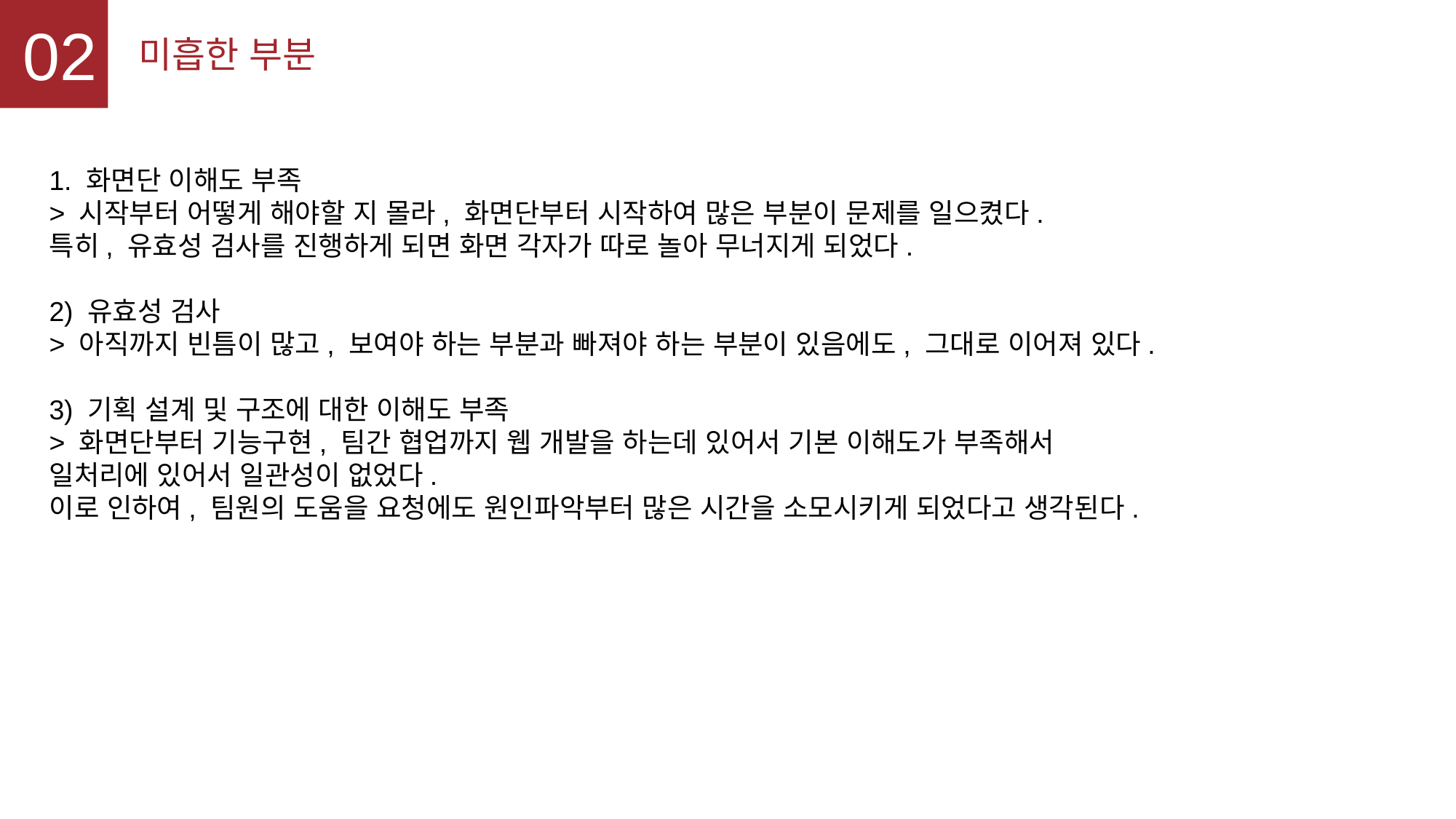

02
미흡한 부분
1. 화면단 이해도 부족
> 시작부터 어떻게 해야할 지 몰라, 화면단부터 시작하여 많은 부분이 문제를 일으켰다.
특히, 유효성 검사를 진행하게 되면 화면 각자가 따로 놀아 무너지게 되었다.

2) 유효성 검사
> 아직까지 빈틈이 많고, 보여야 하는 부분과 빠져야 하는 부분이 있음에도, 그대로 이어져 있다.

3) 기획 설계 및 구조에 대한 이해도 부족
> 화면단부터 기능구현, 팀간 협업까지 웹 개발을 하는데 있어서 기본 이해도가 부족해서
일처리에 있어서 일관성이 없었다.
이로 인하여, 팀원의 도움을 요청에도 원인파악부터 많은 시간을 소모시키게 되었다고 생각된다.